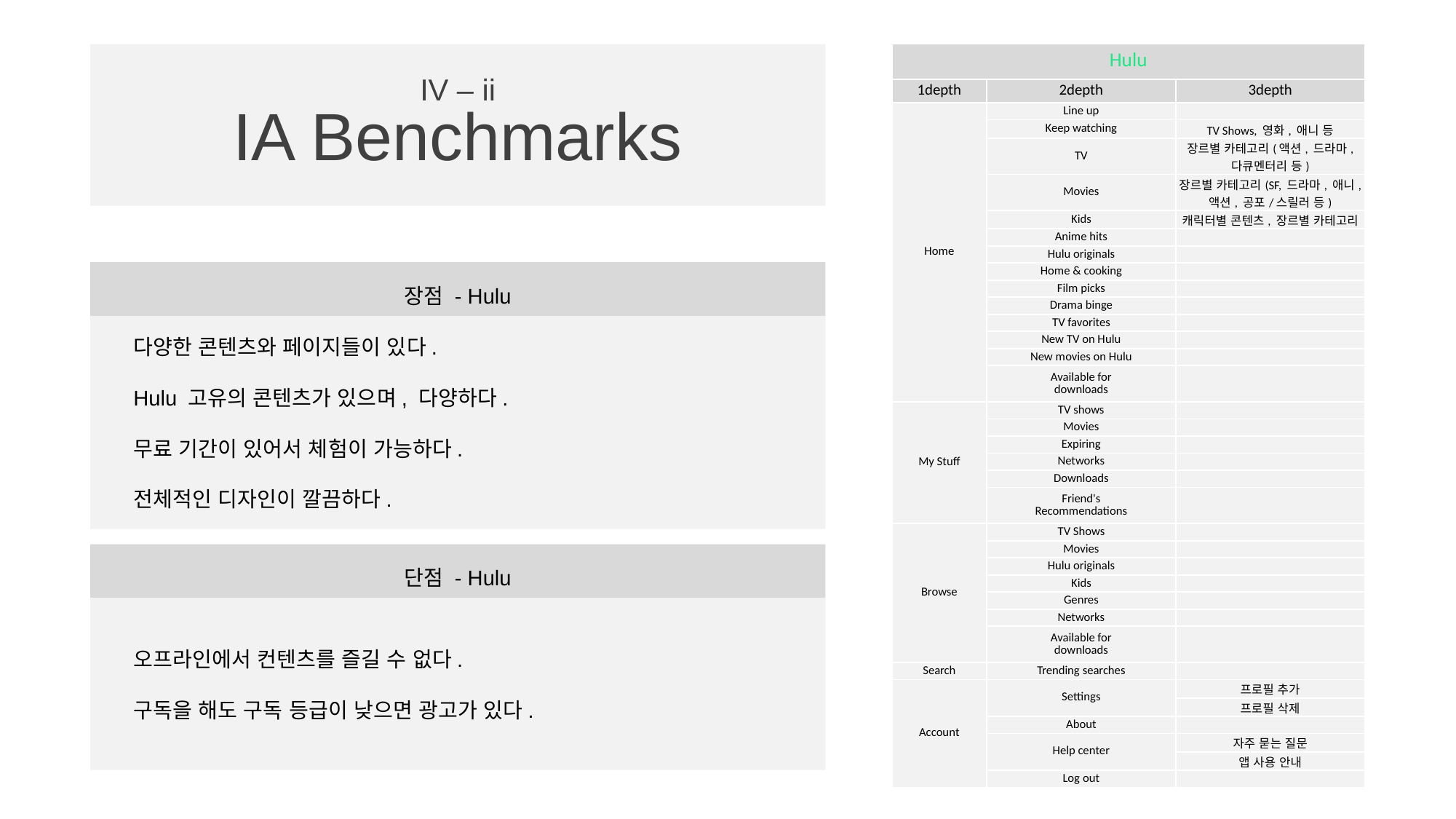

# IV – ii IA Benchmarks
| Hulu |  |  |
| --- | --- | --- |
| 1depth | 2depth | 3depth |
| Home | Line up |  |
|  | Keep watching | TV Shows, 영화, 애니 등 |
|  | TV | 장르별 카테고리(액션, 드라마, 다큐멘터리 등) |
|  | Movies | 장르별 카테고리(SF, 드라마, 애니, 액션, 공포/스릴러 등) |
|  | Kids | 캐릭터별 콘텐츠, 장르별 카테고리 |
|  | Anime hits |  |
|  | Hulu originals |  |
|  | Home & cooking |  |
|  | Film picks |  |
|  | Drama binge |  |
|  | TV favorites |  |
|  | New TV on Hulu |  |
|  | New movies on Hulu |  |
|  | Available for downloads |  |
| My Stuff | TV shows |  |
|  | Movies |  |
|  | Expiring |  |
|  | Networks |  |
|  | Downloads |  |
|  | Friend's Recommendations |  |
| Browse | TV Shows |  |
|  | Movies |  |
|  | Hulu originals |  |
|  | Kids |  |
|  | Genres |  |
|  | Networks |  |
|  | Available for downloads |  |
| Search | Trending searches |  |
| Account | Settings | 프로필 추가 |
|  |  | 프로필 삭제 |
|  | About |  |
|  | Help center | 자주 묻는 질문 |
|  |  | 앱 사용 안내 |
|  | Log out |  |
장점 - Hulu
다양한 콘텐츠와 페이지들이 있다.

Hulu 고유의 콘텐츠가 있으며, 다양하다.

무료 기간이 있어서 체험이 가능하다.

전체적인 디자인이 깔끔하다.
단점 - Hulu
오프라인에서 컨텐츠를 즐길 수 없다.

구독을 해도 구독 등급이 낮으면 광고가 있다.